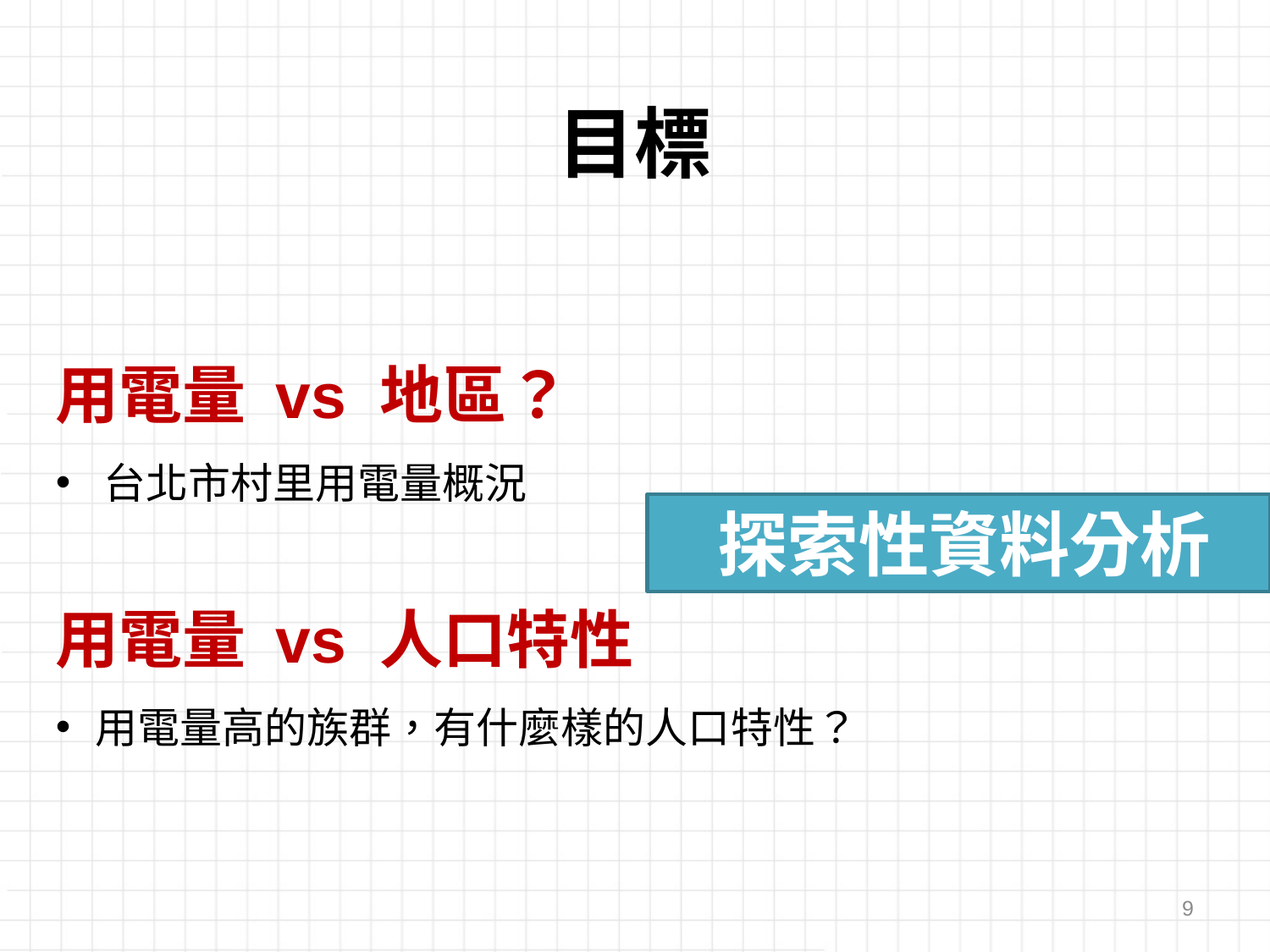

目標
用電量 vs 地區？
台北市村里用電量概況

  探索性資料分析
用電量 vs 人口特性
用電量高的族群，有什麼樣的人口特性？
9